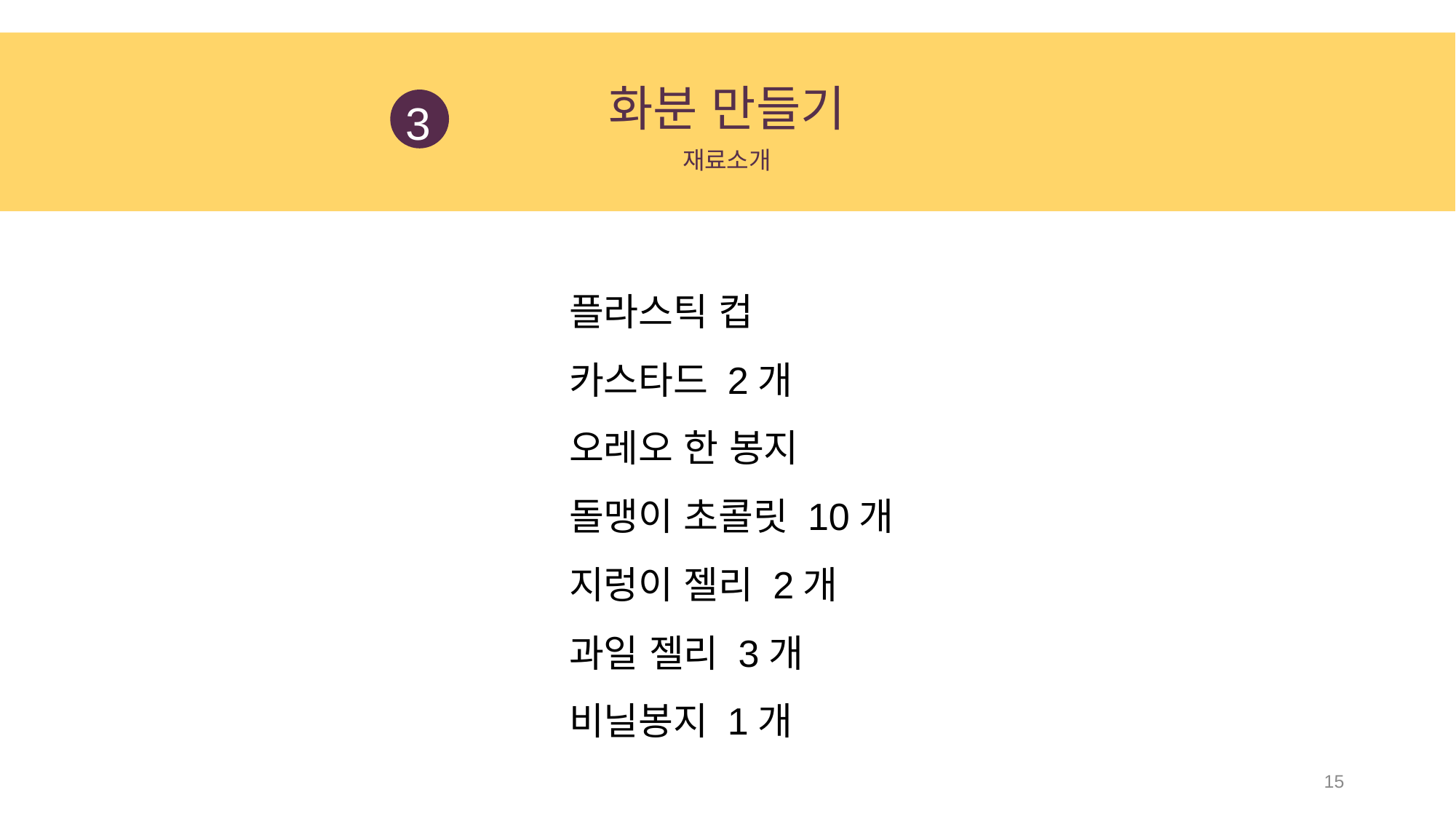

화분 만들기

3
재료소개
플라스틱 컵
카스타드 2개
오레오 한 봉지
돌맹이 초콜릿 10개
지렁이 젤리 2개
과일 젤리 3개
비닐봉지 1개
15